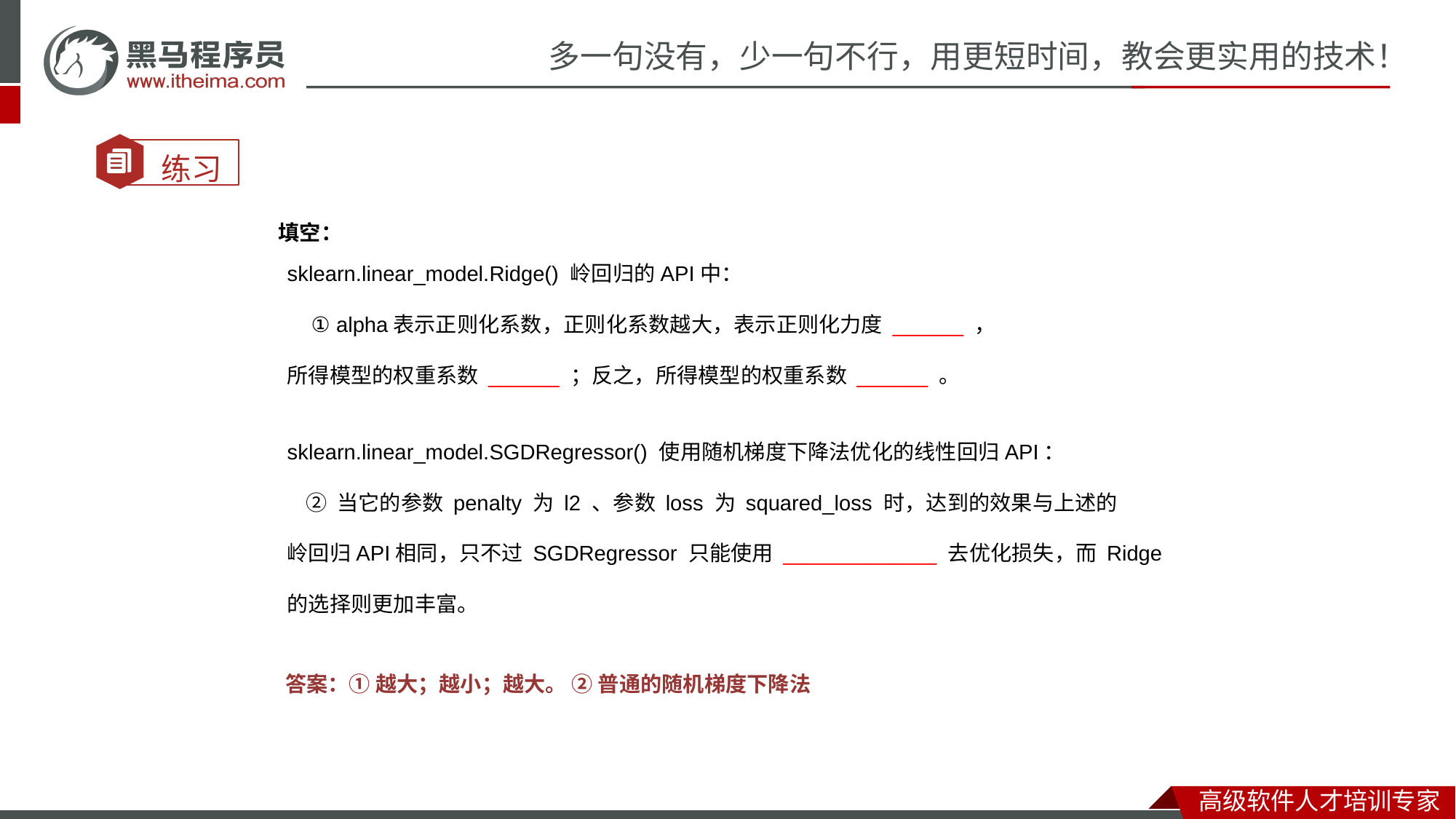

填空：
sklearn.linear_model.Ridge() 岭回归的API中：

    ① alpha表示正则化系数，正则化系数越大，表示正则化力度 ______ ，

所得模型的权重系数 ______ ；反之，所得模型的权重系数 ______ 。

sklearn.linear_model.SGDRegressor() 使用随机梯度下降法优化的线性回归API：

    ② 当它的参数 penalty 为 l2 、参数 loss 为 squared_loss 时，达到的效果与上述的

岭回归API相同，只不过 SGDRegressor 只能使用 _____________ 去优化损失，而 Ridge

的选择则更加丰富。
答案：① 越大；越小；越大。 ② 普通的随机梯度下降法